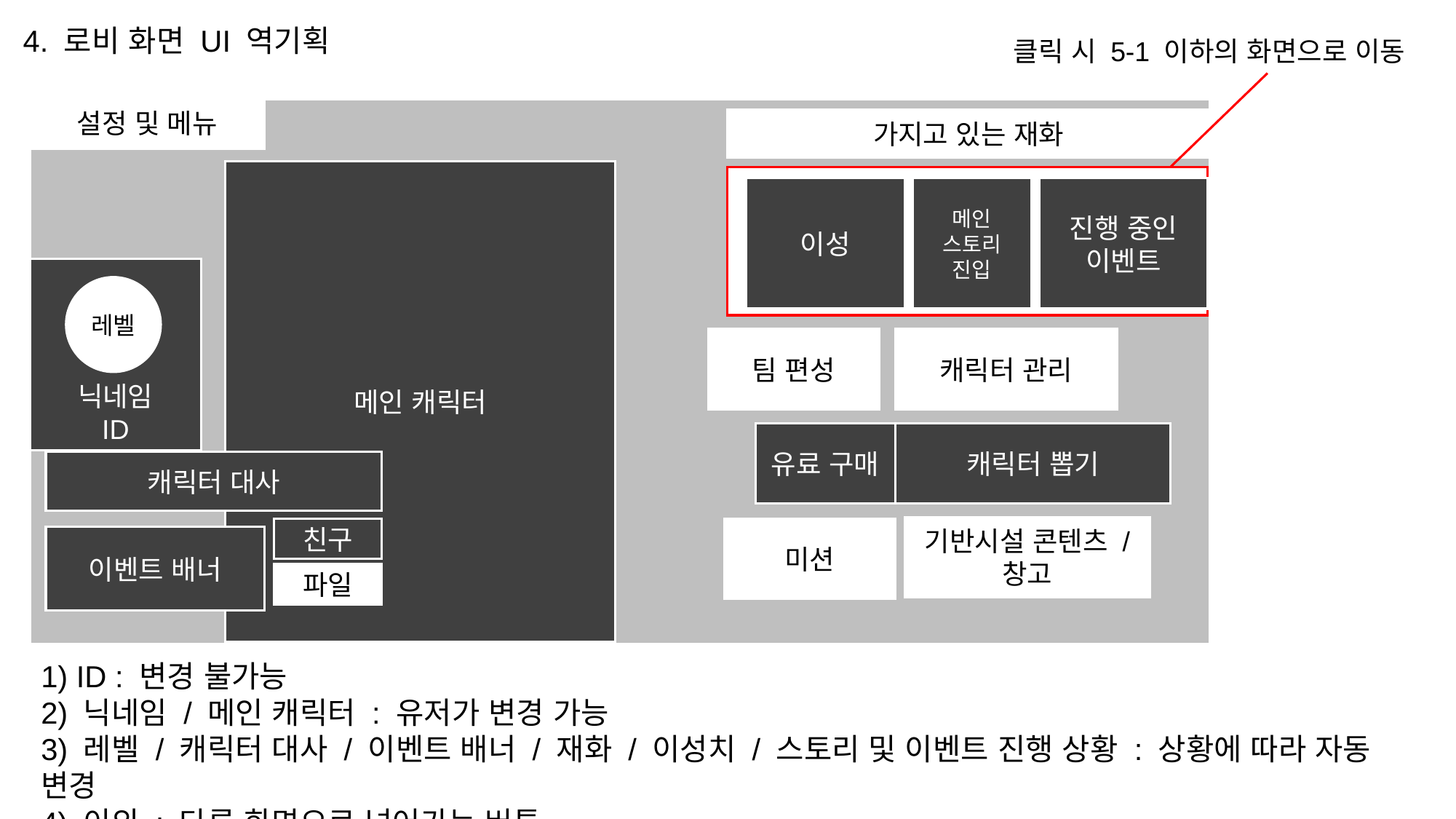

4. 로비 화면 UI 역기획
클릭 시 5-1 이하의 화면으로 이동
설정 및 메뉴

가지고 있는 재화
메인 캐릭터

메인 스토리 진입
이성
진행 중인
이벤트
닉네임
ID
레벨
팀 편성
캐릭터 관리
유료 구매
캐릭터 뽑기
캐릭터 대사
기반시설 콘텐츠 /
창고
친구
미션
이벤트 배너
파일
1) ID : 변경 불가능
2) 닉네임 / 메인 캐릭터 : 유저가 변경 가능
3) 레벨 / 캐릭터 대사 / 이벤트 배너 / 재화 / 이성치 / 스토리 및 이벤트 진행 상황 : 상황에 따라 자동 변경
4) 이외 : 다른 화면으로 넘어가는 버튼